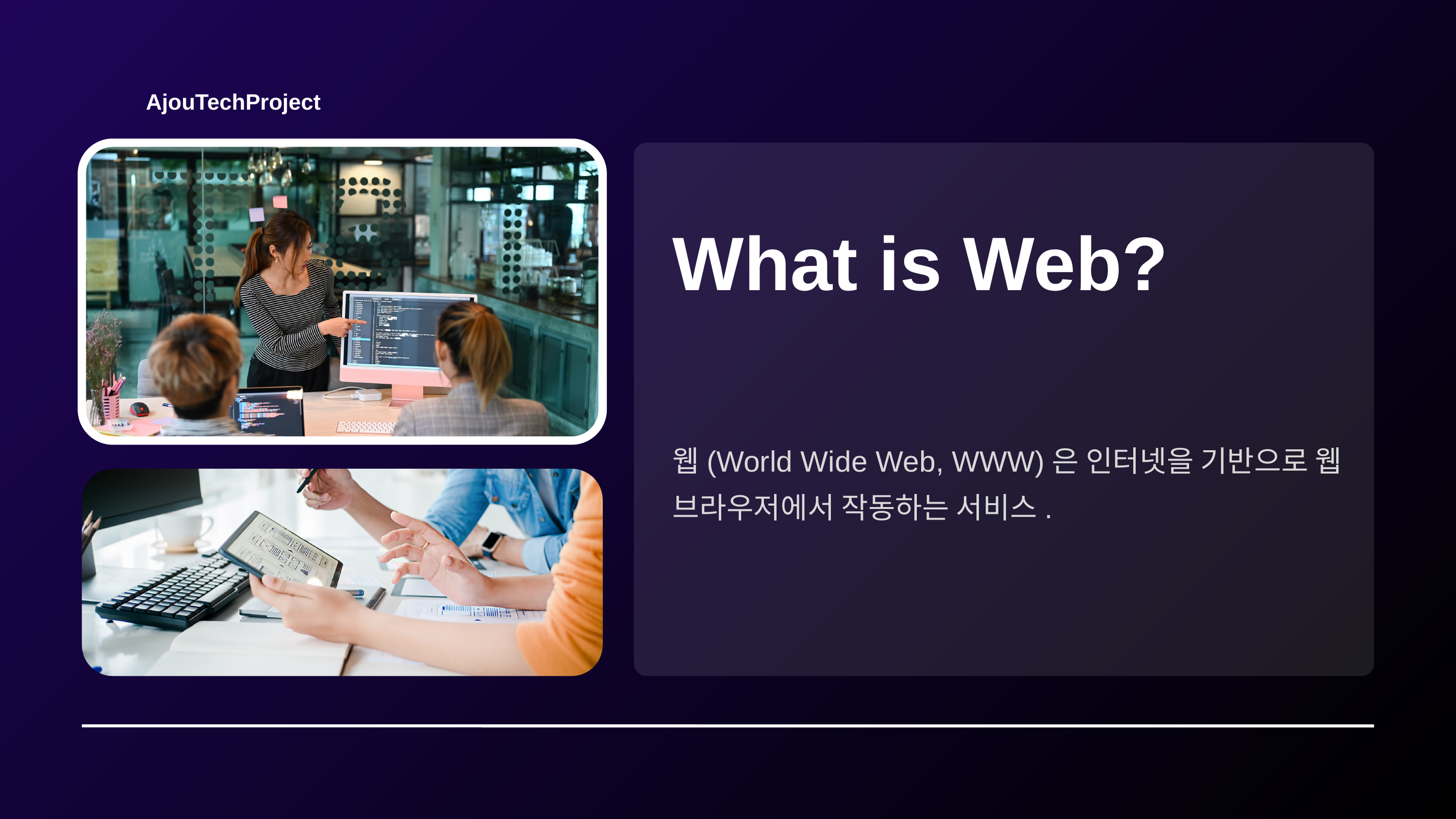

AjouTechProject

What is Web?
웹(World Wide Web, WWW)은 인터넷을 기반으로 웹 브라우저에서 작동하는 서비스.